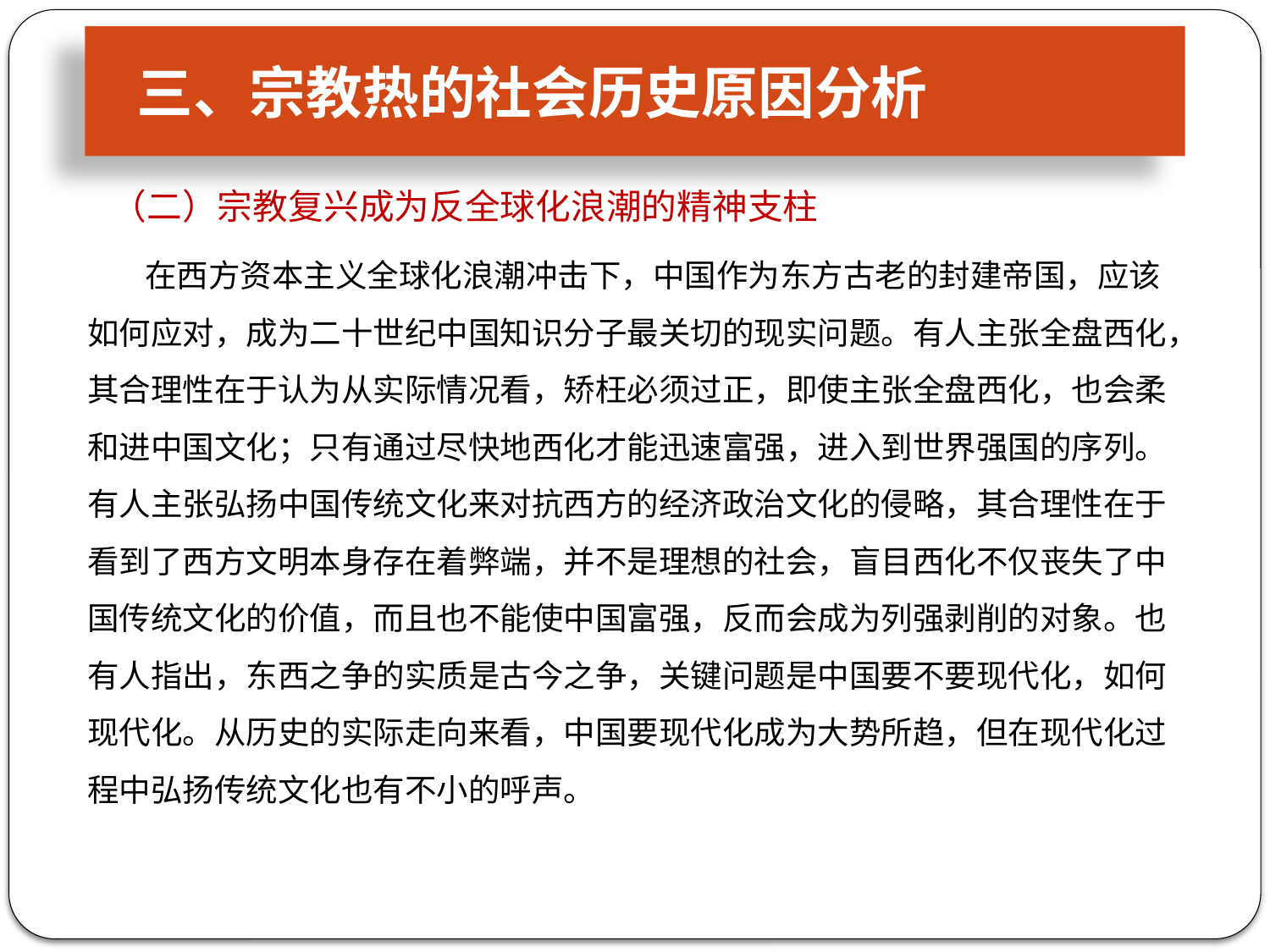

三、宗教热的社会历史原因分析
  （二）宗教复兴成为反全球化浪潮的精神支柱
        在西方资本主义全球化浪潮冲击下，中国作为东方古老的封建帝国，应该如何应对，成为二十世纪中国知识分子最关切的现实问题。有人主张全盘西化，其合理性在于认为从实际情况看，矫枉必须过正，即使主张全盘西化，也会柔和进中国文化；只有通过尽快地西化才能迅速富强，进入到世界强国的序列。有人主张弘扬中国传统文化来对抗西方的经济政治文化的侵略，其合理性在于看到了西方文明本身存在着弊端，并不是理想的社会，盲目西化不仅丧失了中国传统文化的价值，而且也不能使中国富强，反而会成为列强剥削的对象。也有人指出，东西之争的实质是古今之争，关键问题是中国要不要现代化，如何现代化。从历史的实际走向来看，中国要现代化成为大势所趋，但在现代化过程中弘扬传统文化也有不小的呼声。